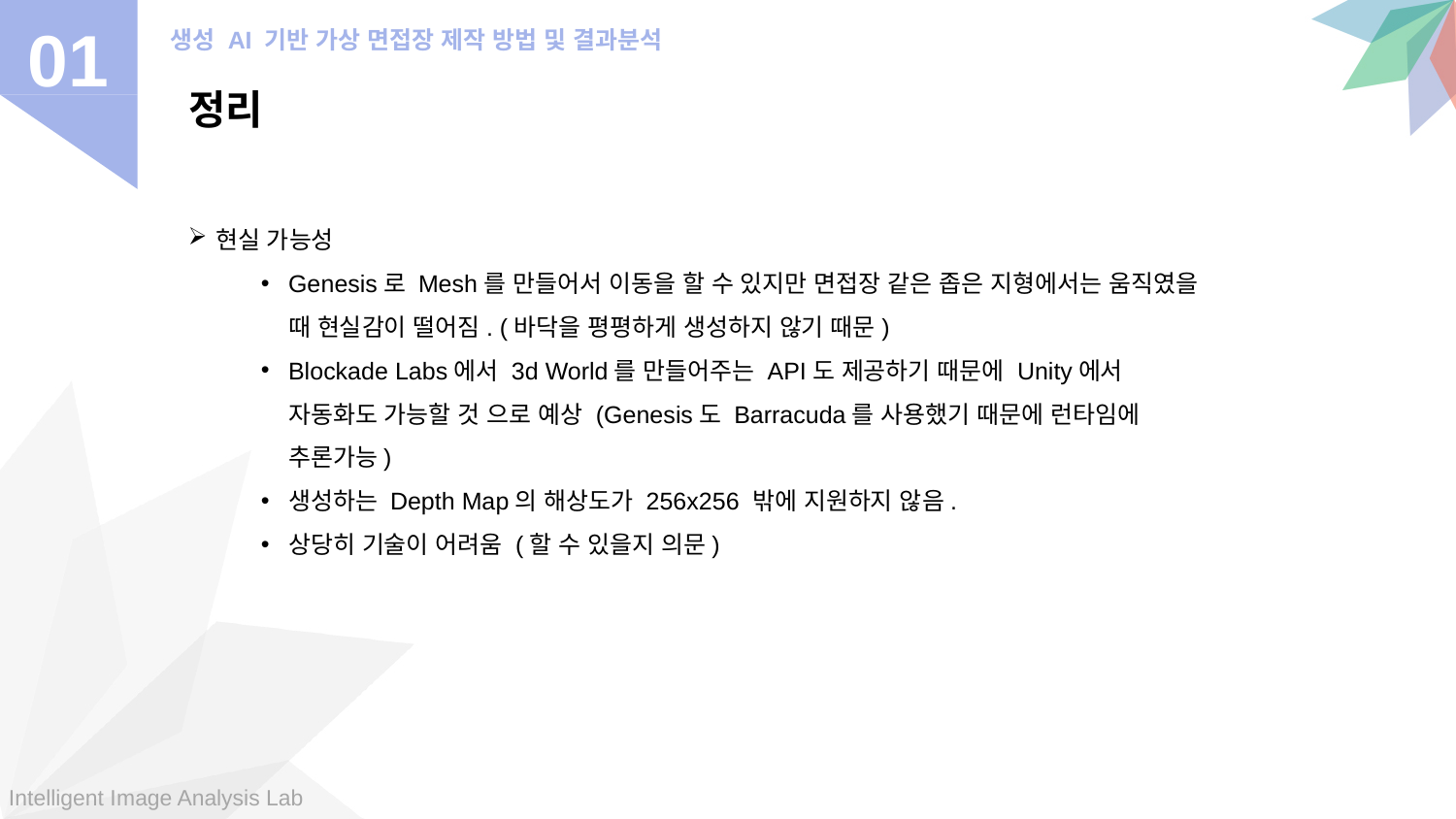

01
생성 AI 기반 가상 면접장 제작 방법 및 결과분석
정리
현실 가능성
Genesis로 Mesh를 만들어서 이동을 할 수 있지만 면접장 같은 좁은 지형에서는 움직였을 때 현실감이 떨어짐. (바닥을 평평하게 생성하지 않기 때문)
Blockade Labs에서 3d World를 만들어주는 API도 제공하기 때문에 Unity에서 자동화도 가능할 것 으로 예상 (Genesis도 Barracuda를 사용했기 때문에 런타임에 추론가능)
생성하는 Depth Map의 해상도가 256x256 밖에 지원하지 않음.
상당히 기술이 어려움 (할 수 있을지 의문)